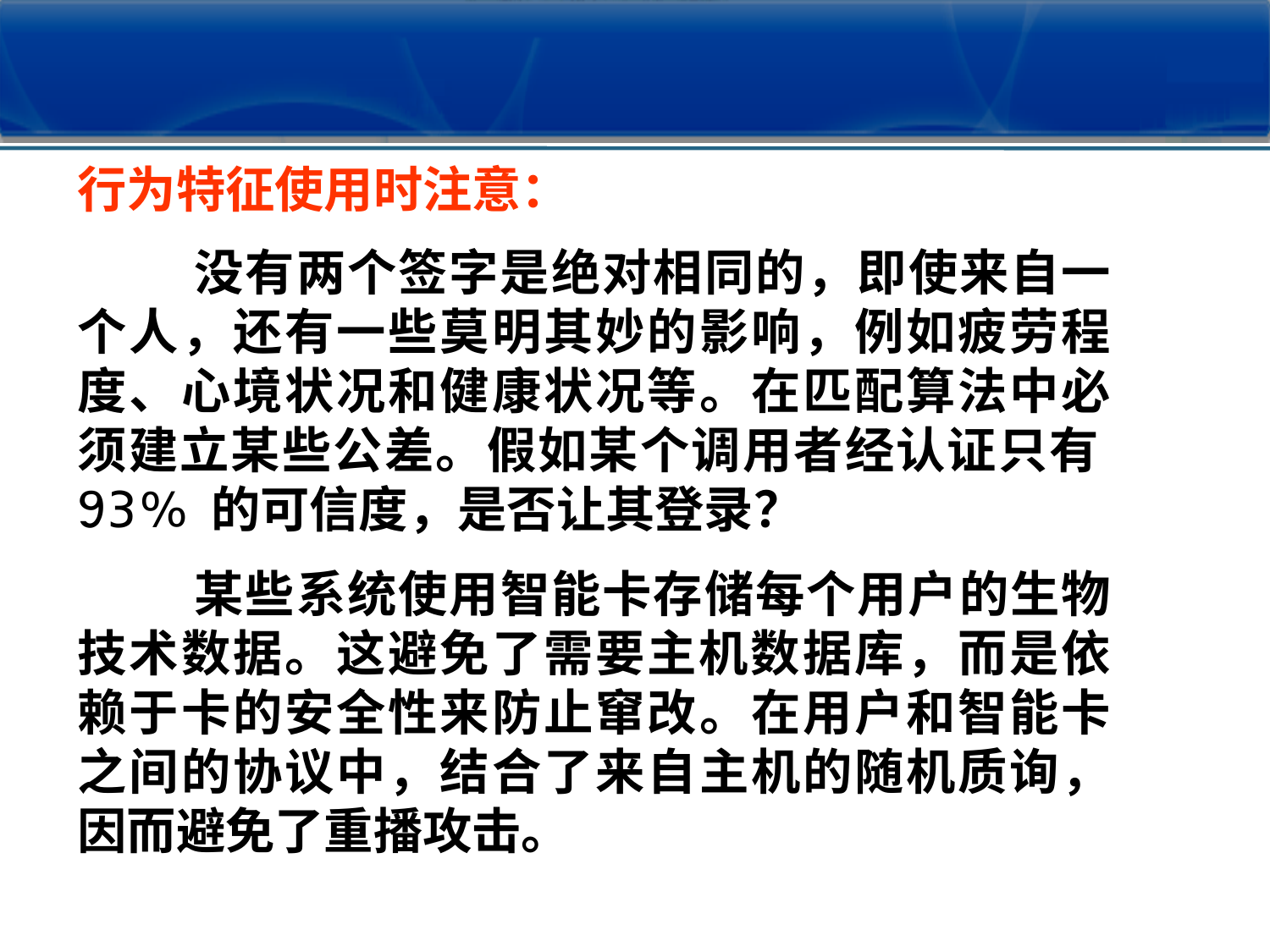

行为特征使用时注意：
        没有两个签字是绝对相同的，即使来自一个人，还有一些莫明其妙的影响，例如疲劳程度、心境状况和健康状况等。在匹配算法中必须建立某些公差。假如某个调用者经认证只有93%的可信度，是否让其登录？
        某些系统使用智能卡存储每个用户的生物技术数据。这避免了需要主机数据库，而是依赖于卡的安全性来防止窜改。在用户和智能卡之间的协议中，结合了来自主机的随机质询，因而避免了重播攻击。